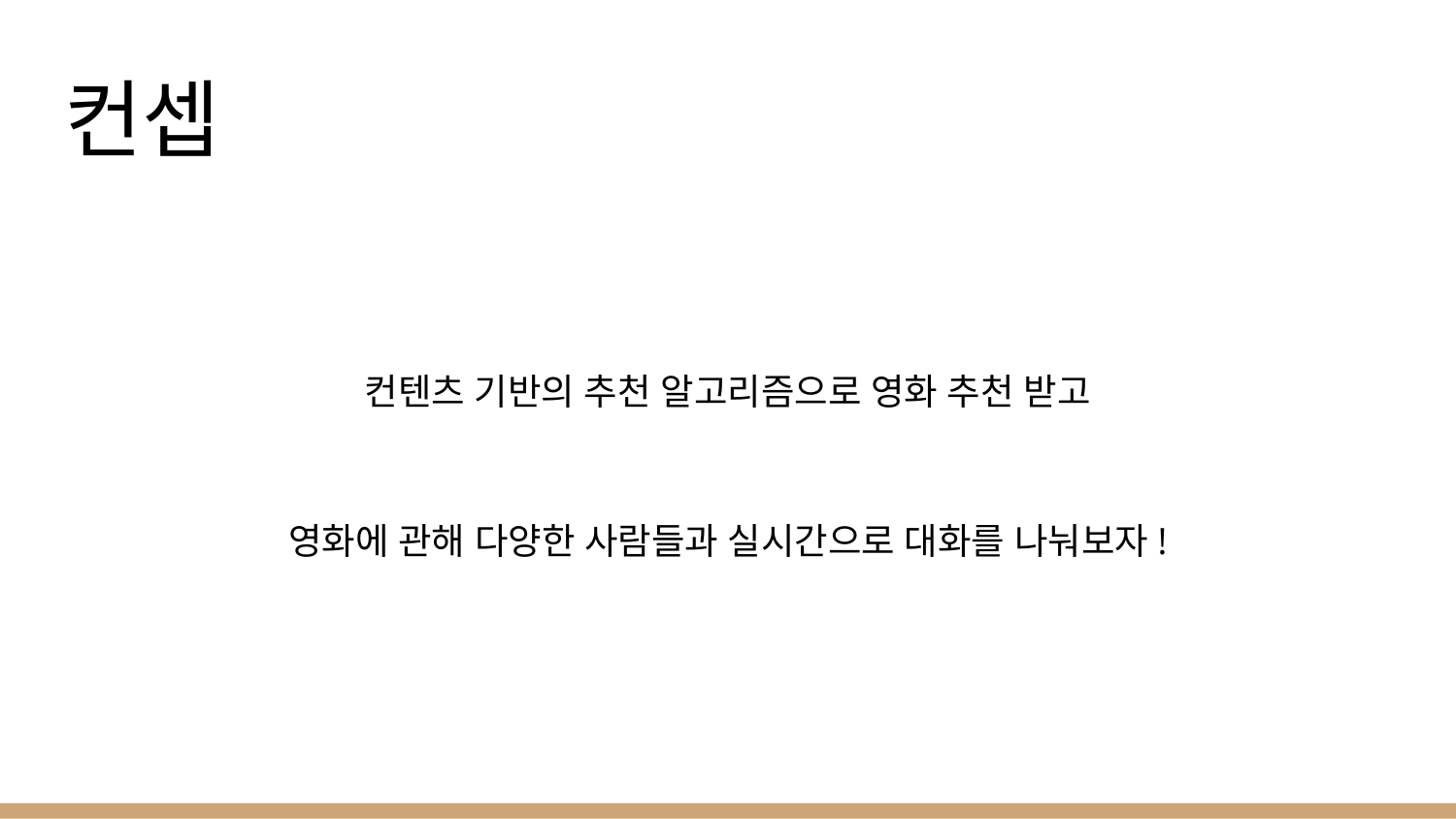

# 컨셉
컨텐츠 기반의 추천 알고리즘으로 영화 추천 받고

영화에 관해 다양한 사람들과 실시간으로 대화를 나눠보자!